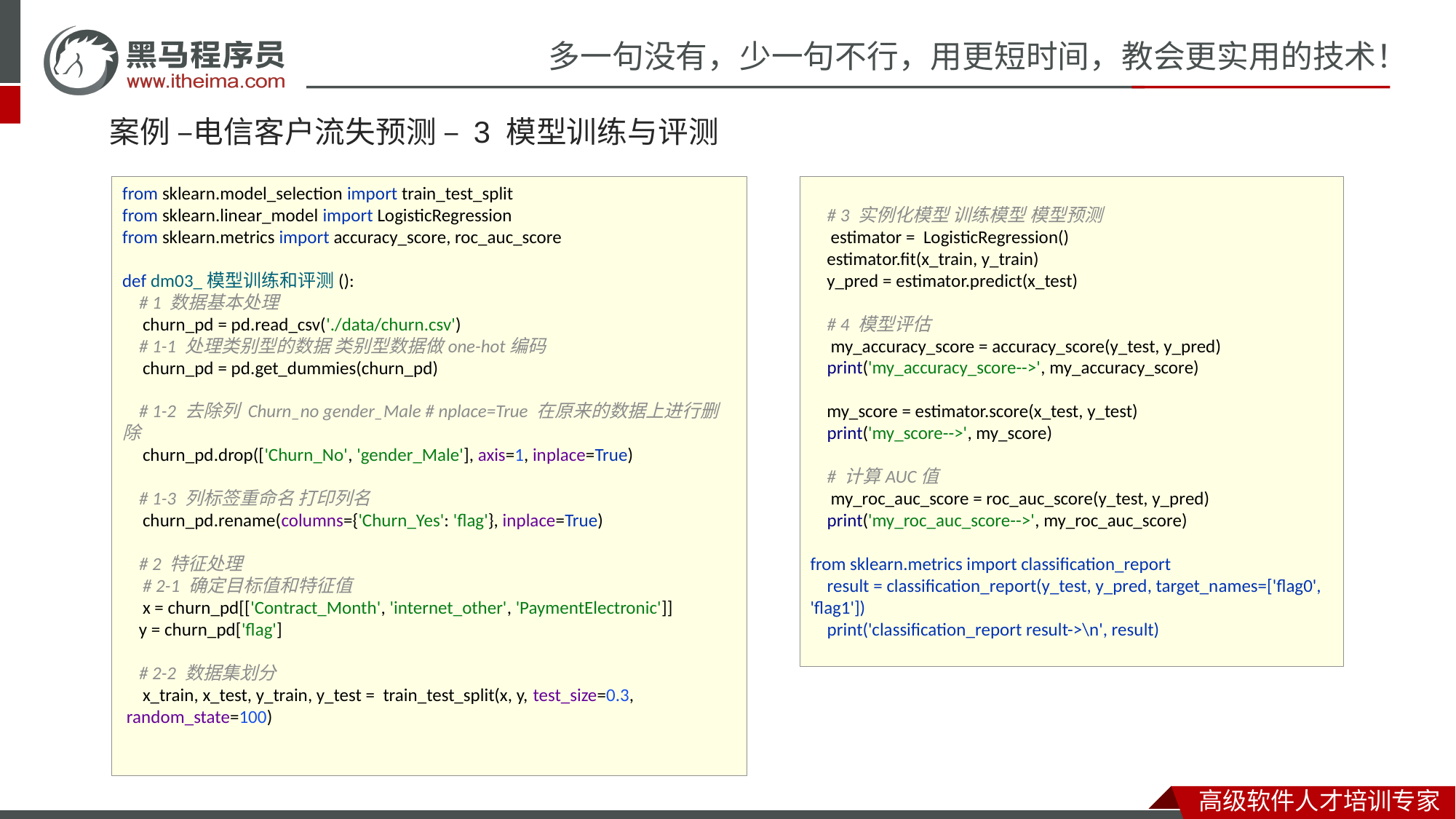

# 案例 –电信客户流失预测 – 3 模型训练与评测
from sklearn.model_selection import train_test_split
from sklearn.linear_model import LogisticRegression
from sklearn.metrics import accuracy_score, roc_auc_score
def dm03_模型训练和评测():
    # 1 数据基本处理
    churn_pd = pd.read_csv('./data/churn.csv')
    # 1-1 处理类别型的数据 类别型数据做one-hot编码
    churn_pd = pd.get_dummies(churn_pd)
    # 1-2 去除列 Churn_no gender_Male # nplace=True 在原来的数据上进行删除
    churn_pd.drop(['Churn_No', 'gender_Male'], axis=1, inplace=True)
    # 1-3 列标签重命名 打印列名
    churn_pd.rename(columns={'Churn_Yes': 'flag'}, inplace=True)
    # 2 特征处理
    # 2-1 确定目标值和特征值
    x = churn_pd[['Contract_Month', 'internet_other', 'PaymentElectronic']]
    y = churn_pd['flag']
    # 2-2 数据集划分
    x_train, x_test, y_train, y_test =  train_test_split(x, y, test_size=0.3,
 random_state=100)
    # 3 实例化模型 训练模型 模型预测
    estimator =  LogisticRegression()
    estimator.fit(x_train, y_train)
    y_pred = estimator.predict(x_test)
    # 4 模型评估
    my_accuracy_score = accuracy_score(y_test, y_pred)
    print('my_accuracy_score-->', my_accuracy_score)
    my_score = estimator.score(x_test, y_test)
    print('my_score-->', my_score)
    # 计算AUC值
    my_roc_auc_score = roc_auc_score(y_test, y_pred)
    print('my_roc_auc_score-->', my_roc_auc_score)

from sklearn.metrics import classification_report
    result = classification_report(y_test, y_pred, target_names=['flag0', 'flag1'])
    print('classification_report result->\n', result)